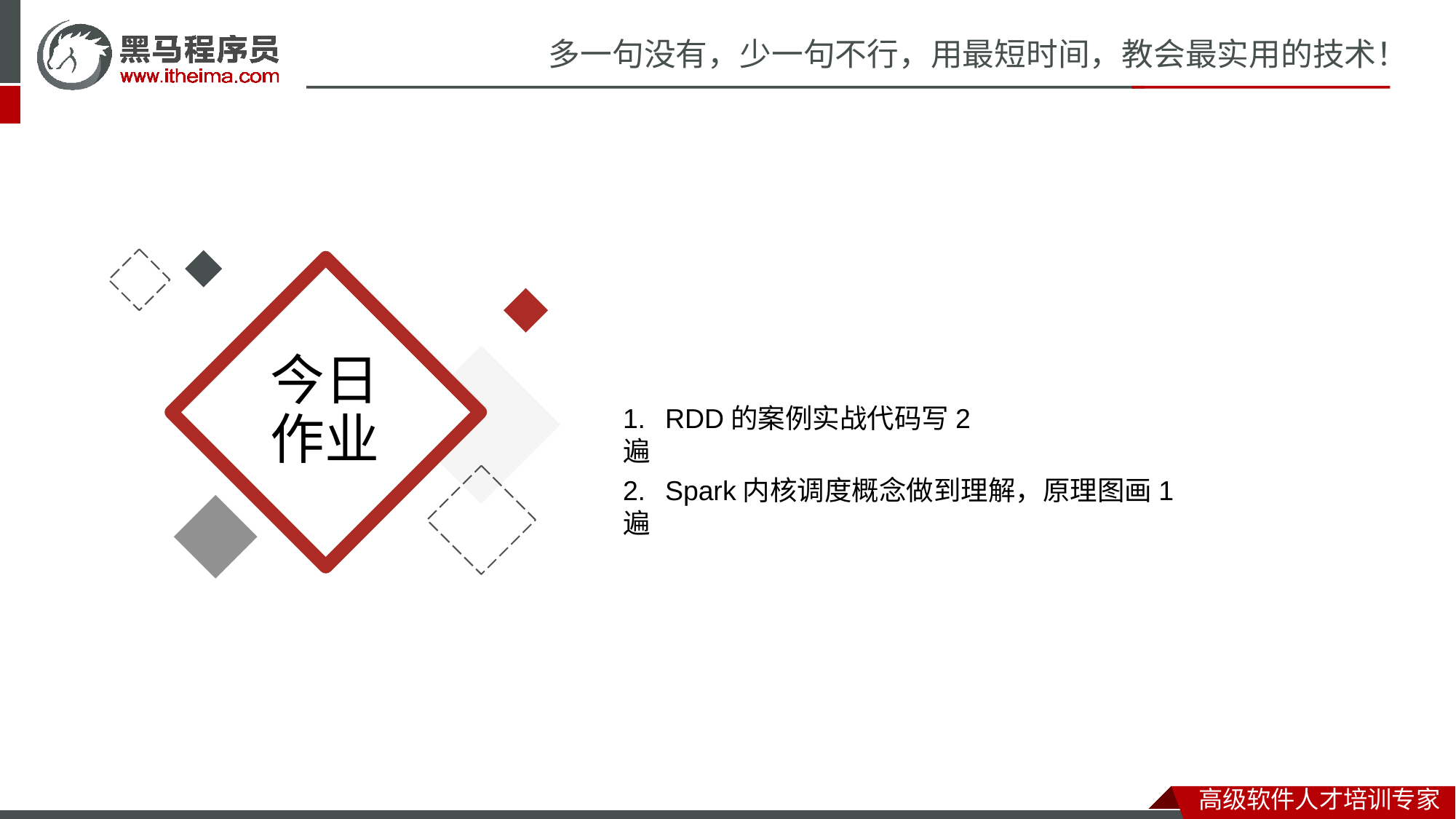

# 多一句没有，少一句不行，用最短时间，教会最实用的技术！

今日 作业
1.	RDD的案例实战代码写2遍
2.	Spark内核调度概念做到理解，原理图画1遍
高级软件人才培训专家